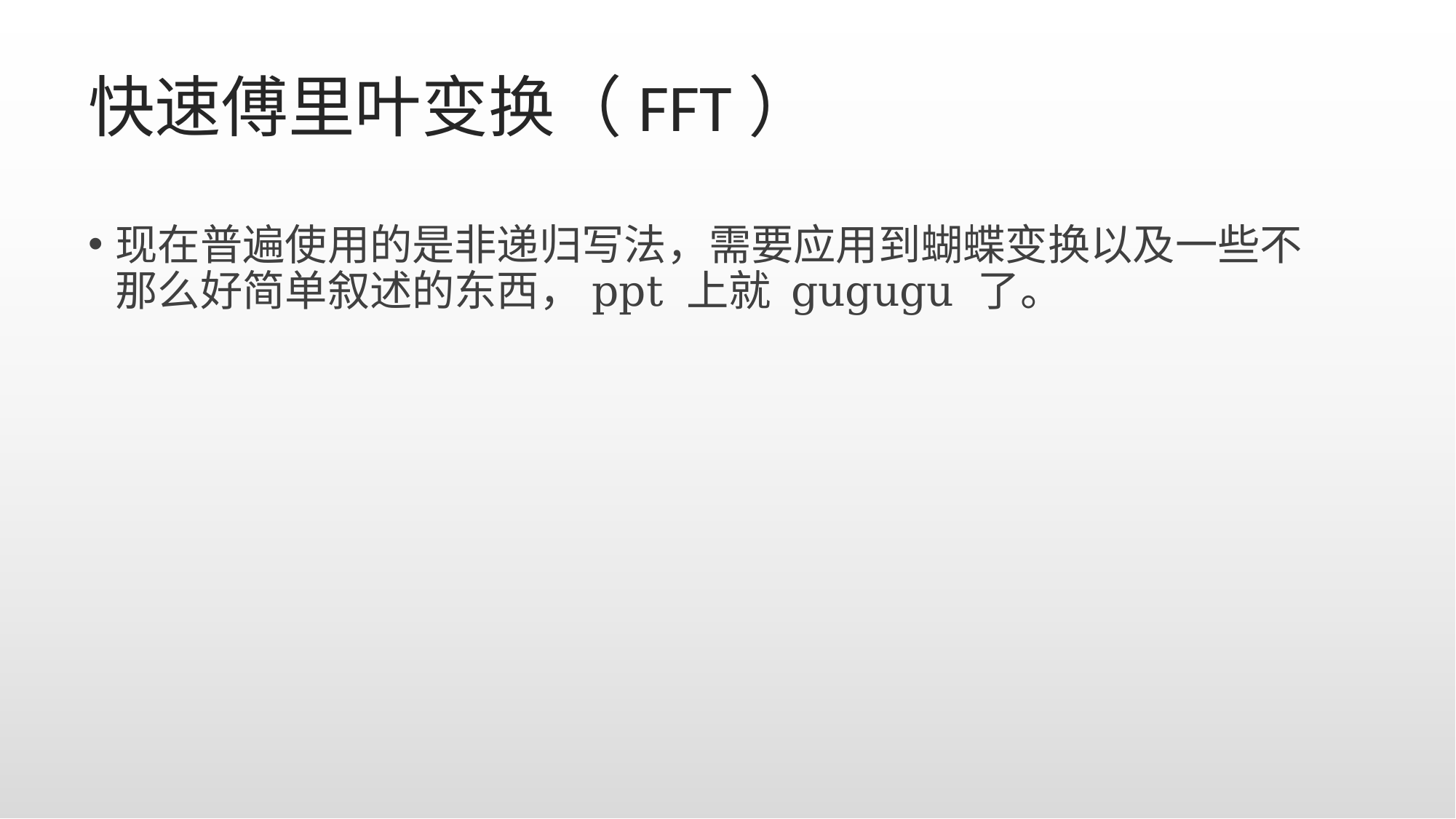

# 快速傅里叶变换（FFT）
现在普遍使用的是非递归写法，需要应用到蝴蝶变换以及一些不那么好简单叙述的东西，ppt 上就 gugugu 了。